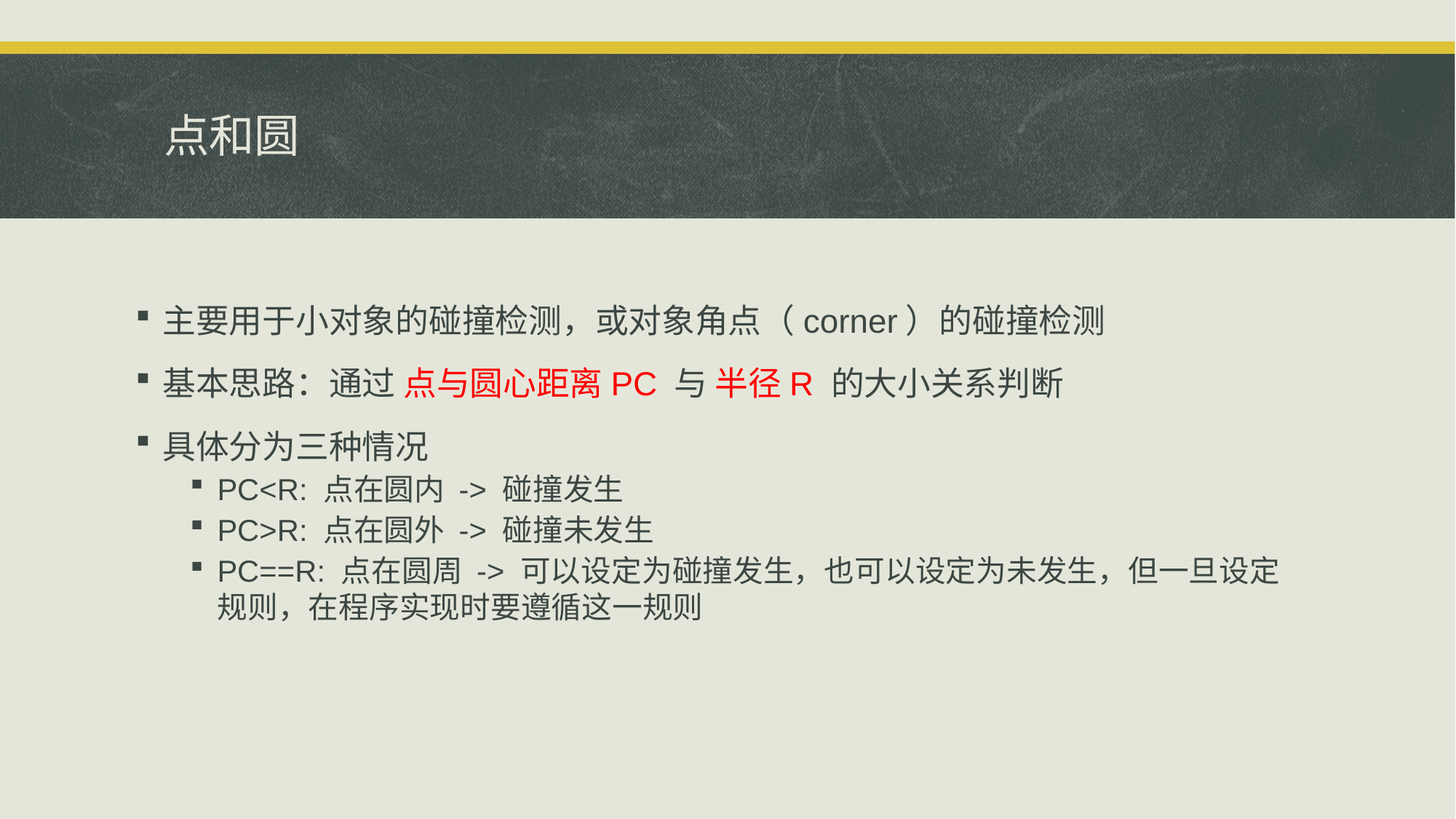

# 点和圆
主要用于小对象的碰撞检测，或对象角点（corner）的碰撞检测
基本思路：通过 点与圆心距离PC 与 半径R 的大小关系判断
具体分为三种情况
PC<R: 点在圆内 -> 碰撞发生
PC>R: 点在圆外 -> 碰撞未发生
PC==R: 点在圆周 -> 可以设定为碰撞发生，也可以设定为未发生，但一旦设定规则，在程序实现时要遵循这一规则